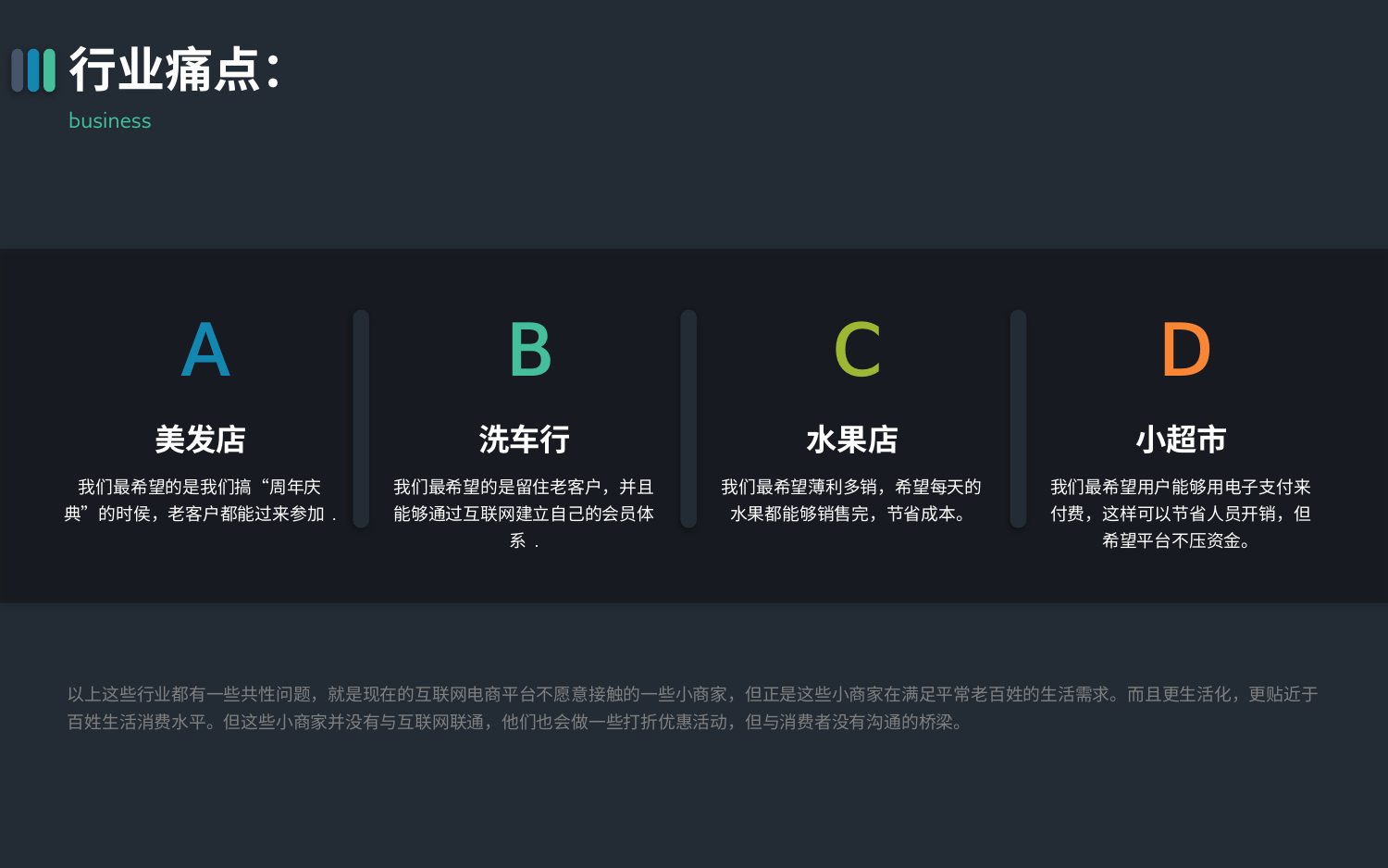

行业痛点：
business
A
B
C
D
美发店
洗车行
水果店
小超市
我们最希望的是我们搞“周年庆典”的时侯，老客户都能过来参加 .
我们最希望的是留住老客户，并且能够通过互联网建立自己的会员体系 .
我们最希望薄利多销，希望每天的水果都能够销售完，节省成本。
我们最希望用户能够用电子支付来付费，这样可以节省人员开销，但希望平台不压资金。

以上这些行业都有一些共性问题，就是现在的互联网电商平台不愿意接触的一些小商家，但正是这些小商家在满足平常老百姓的生活需求。而且更生活化，更贴近于百姓生活消费水平。但这些小商家并没有与互联网联通，他们也会做一些打折优惠活动，但与消费者没有沟通的桥梁。